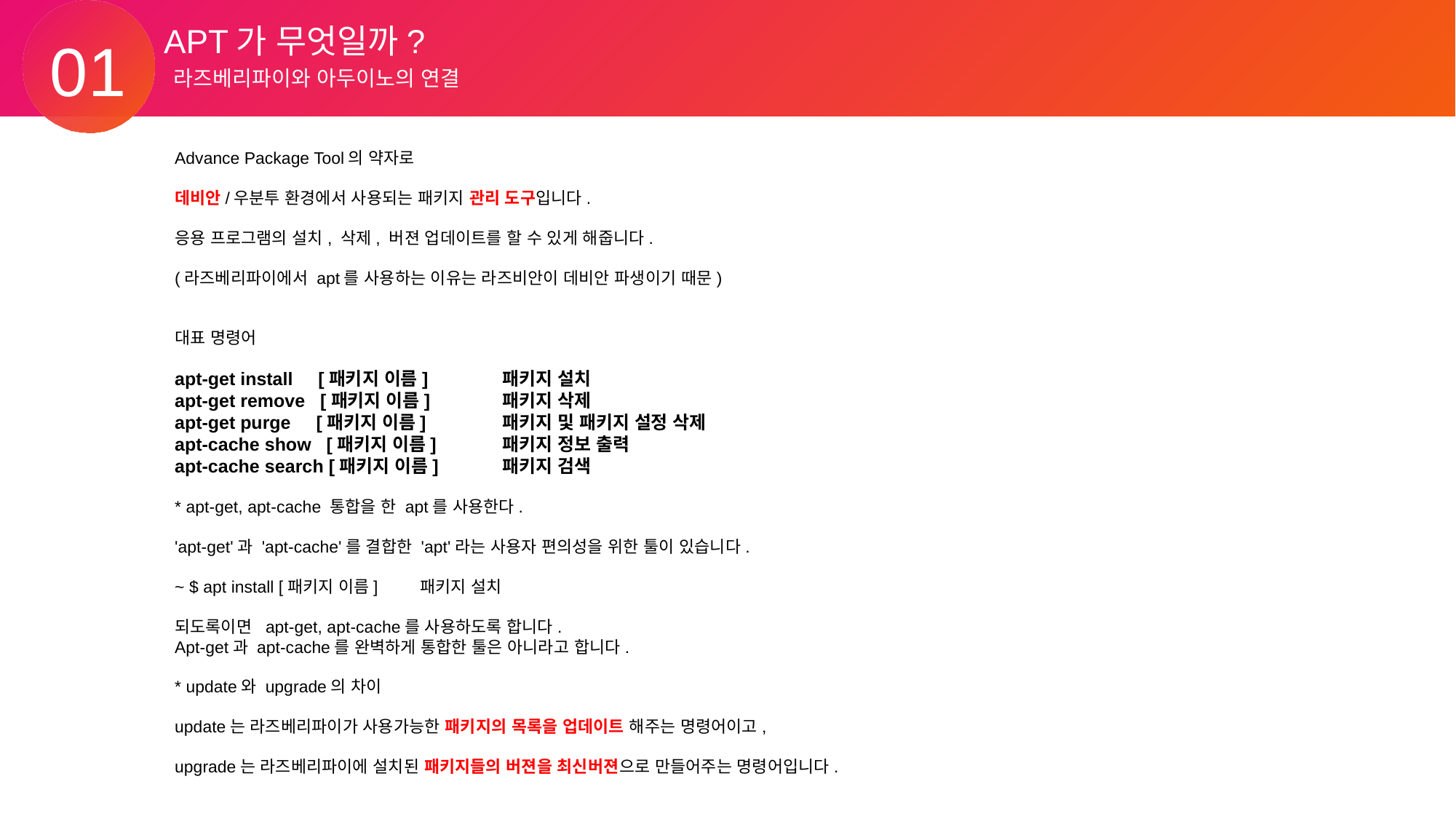

APT가 무엇일까?
01
라즈베리파이와 아두이노의 연결
Advance Package Tool의 약자로

데비안/우분투 환경에서 사용되는 패키지 관리 도구입니다.

응용 프로그램의 설치, 삭제, 버젼 업데이트를 할 수 있게 해줍니다.

(라즈베리파이에서 apt를 사용하는 이유는 라즈비안이 데비안 파생이기 때문)

대표 명령어

apt-get install     [패키지 이름]	패키지 설치
apt-get remove   [패키지 이름]	패키지 삭제
apt-get purge     [패키지 이름]	패키지 및 패키지 설정 삭제
apt-cache show   [패키지 이름]	패키지 정보 출력
apt-cache search [패키지 이름]	패키지 검색

* apt-get, apt-cache 통합을 한 apt를 사용한다.

'apt-get'과 'apt-cache'를 결합한 'apt'라는 사용자 편의성을 위한 툴이 있습니다.

~ $ apt install [패키지 이름]        패키지 설치

되도록이면  apt-get, apt-cache를 사용하도록 합니다.
Apt-get과 apt-cache를 완벽하게 통합한 툴은 아니라고 합니다.

* update와 upgrade의 차이

update는 라즈베리파이가 사용가능한 패키지의 목록을 업데이트 해주는 명령어이고,

upgrade는 라즈베리파이에 설치된 패키지들의 버젼을 최신버젼으로 만들어주는 명령어입니다.